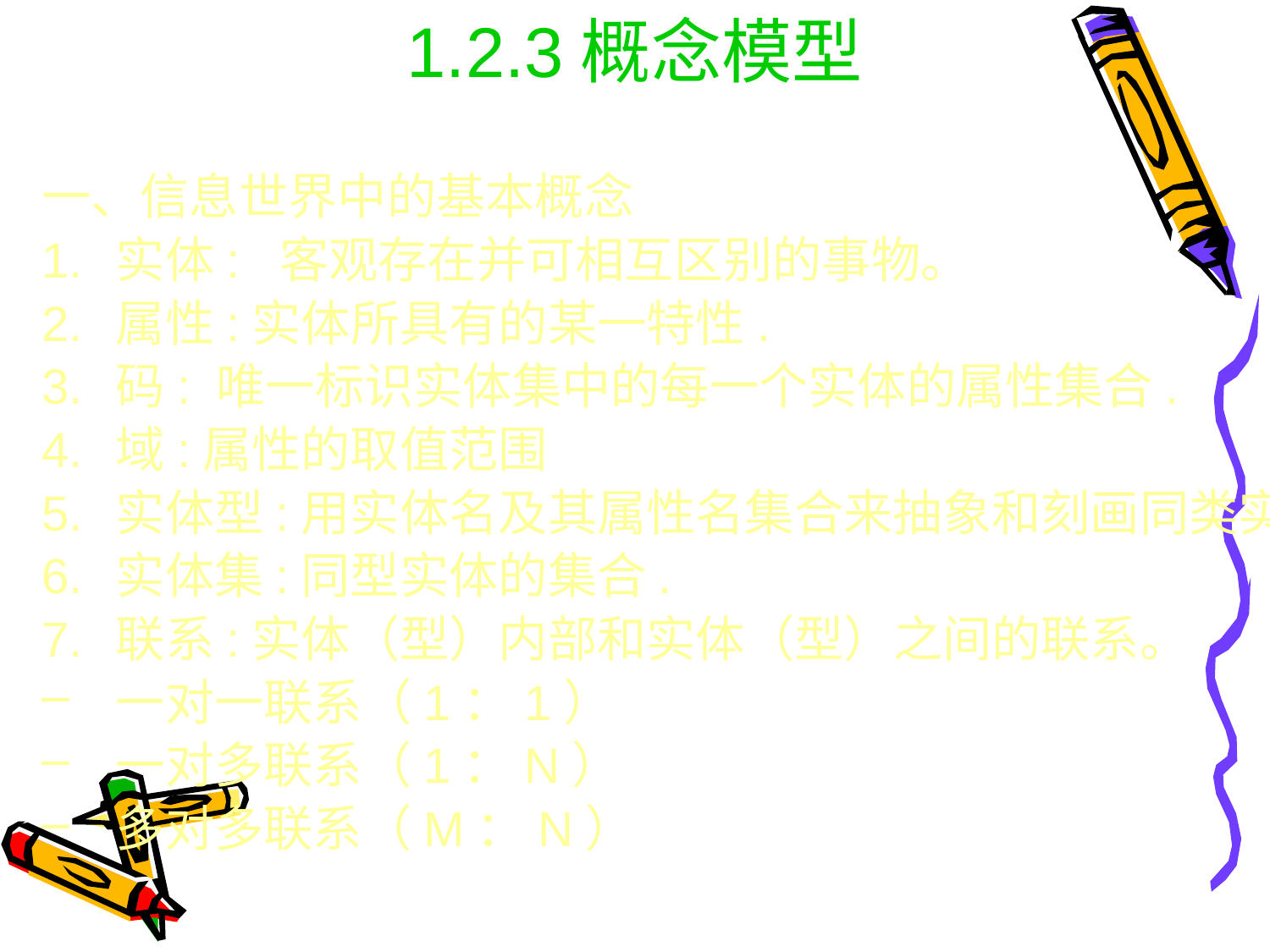

# 1.2.3概念模型
一、信息世界中的基本概念
实体:  客观存在并可相互区别的事物。
属性:实体所具有的某一特性.
码: 唯一标识实体集中的每一个实体的属性集合.
域:属性的取值范围
实体型:用实体名及其属性名集合来抽象和刻画同类实体.
实体集:同型实体的集合.
联系:实体（型）内部和实体（型）之间的联系。
一对一联系（1：1）
一对多联系（1：N）
多对多联系（M：N）